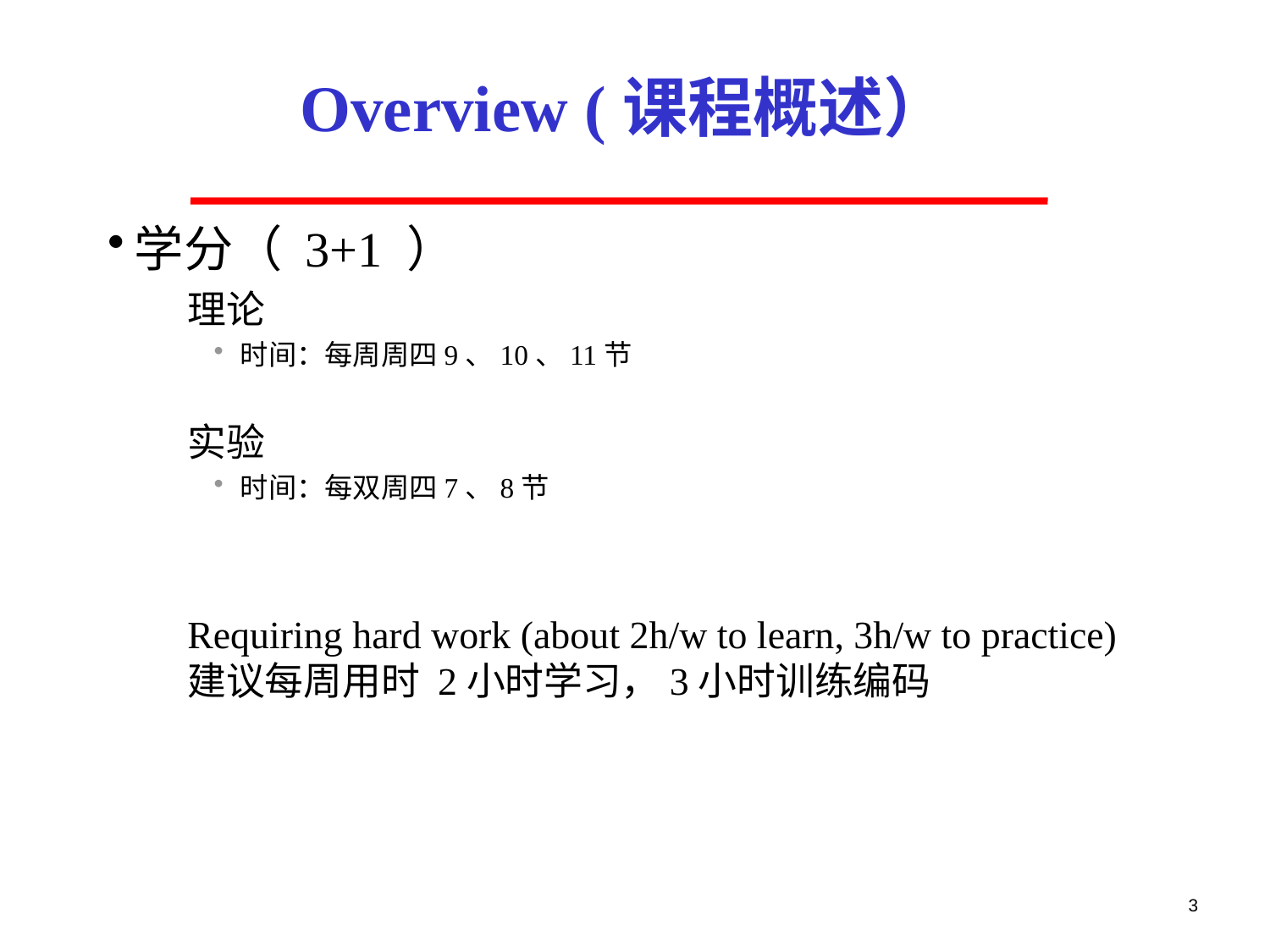

# Overview (课程概述）
学分（ 3+1 ）
理论
时间：每周周四9、10、11节

实验
时间：每双周四7、8节

Requiring hard work (about 2h/w to learn, 3h/w to practice) 建议每周用时 2小时学习，3小时训练编码
3